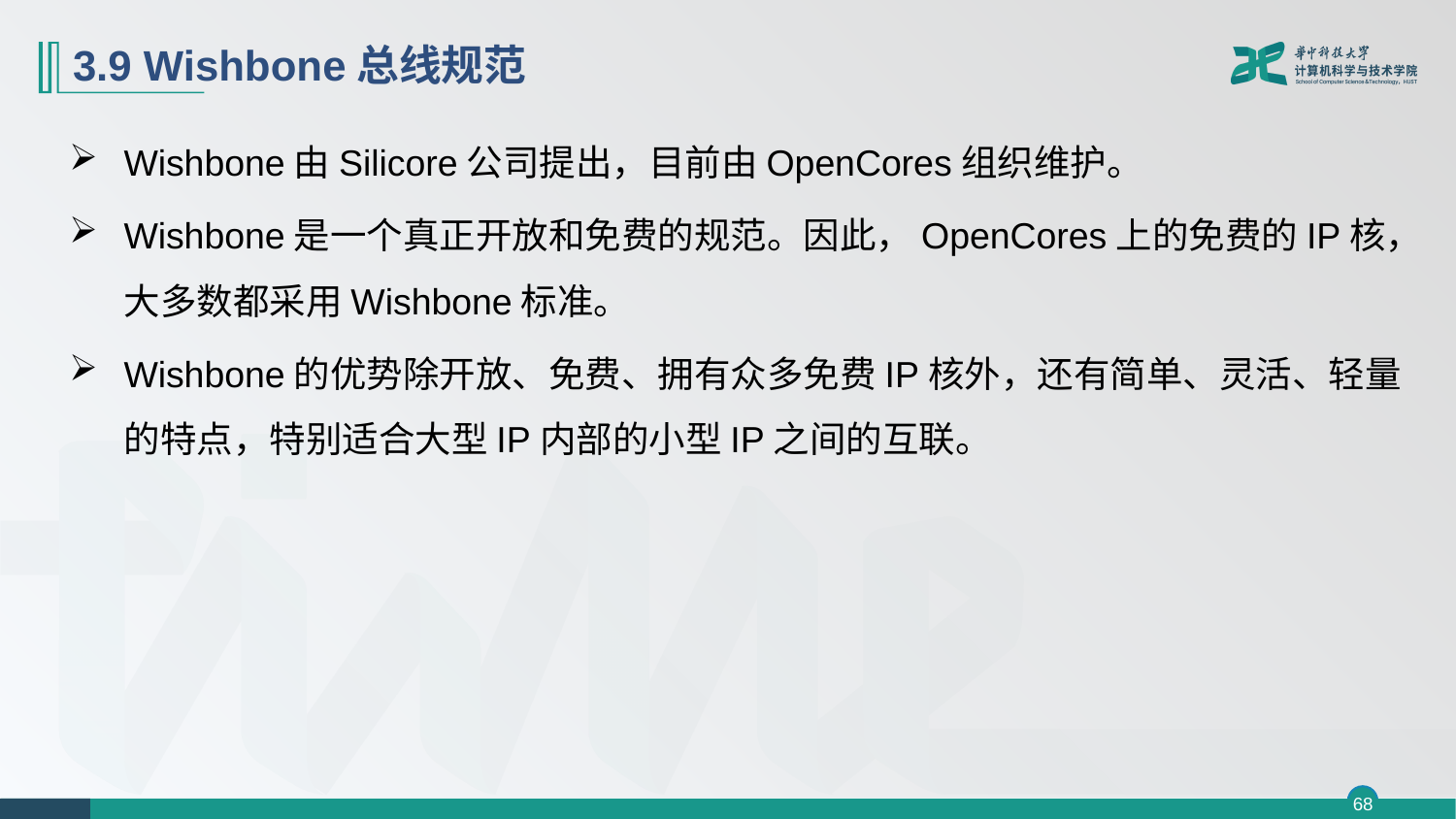

# 3.9 Wishbone总线规范
Wishbone由Silicore公司提出，目前由OpenCores组织维护。
Wishbone是一个真正开放和免费的规范。因此，OpenCores上的免费的IP核，大多数都采用Wishbone标准。
Wishbone的优势除开放、免费、拥有众多免费IP核外，还有简单、灵活、轻量的特点，特别适合大型IP内部的小型IP之间的互联。